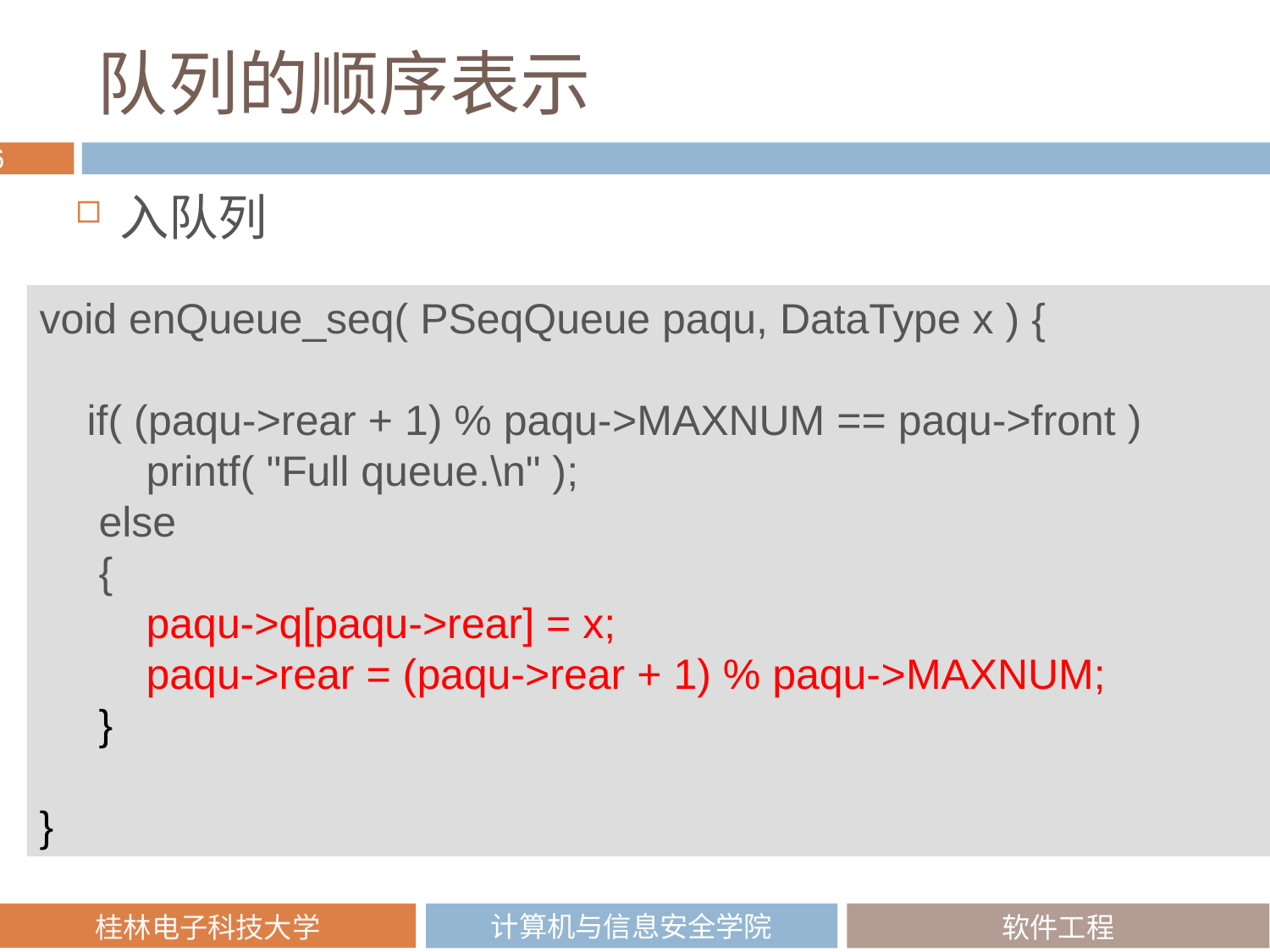

# 队列的顺序表示
入队列
void enQueue_seq( PSeqQueue paqu, DataType x ) {

    if( (paqu->rear + 1) % paqu->MAXNUM == paqu->front )
         printf( "Full queue.\n" );
     else
     {
         paqu->q[paqu->rear] = x;
         paqu->rear = (paqu->rear + 1) % paqu->MAXNUM;
     }

}